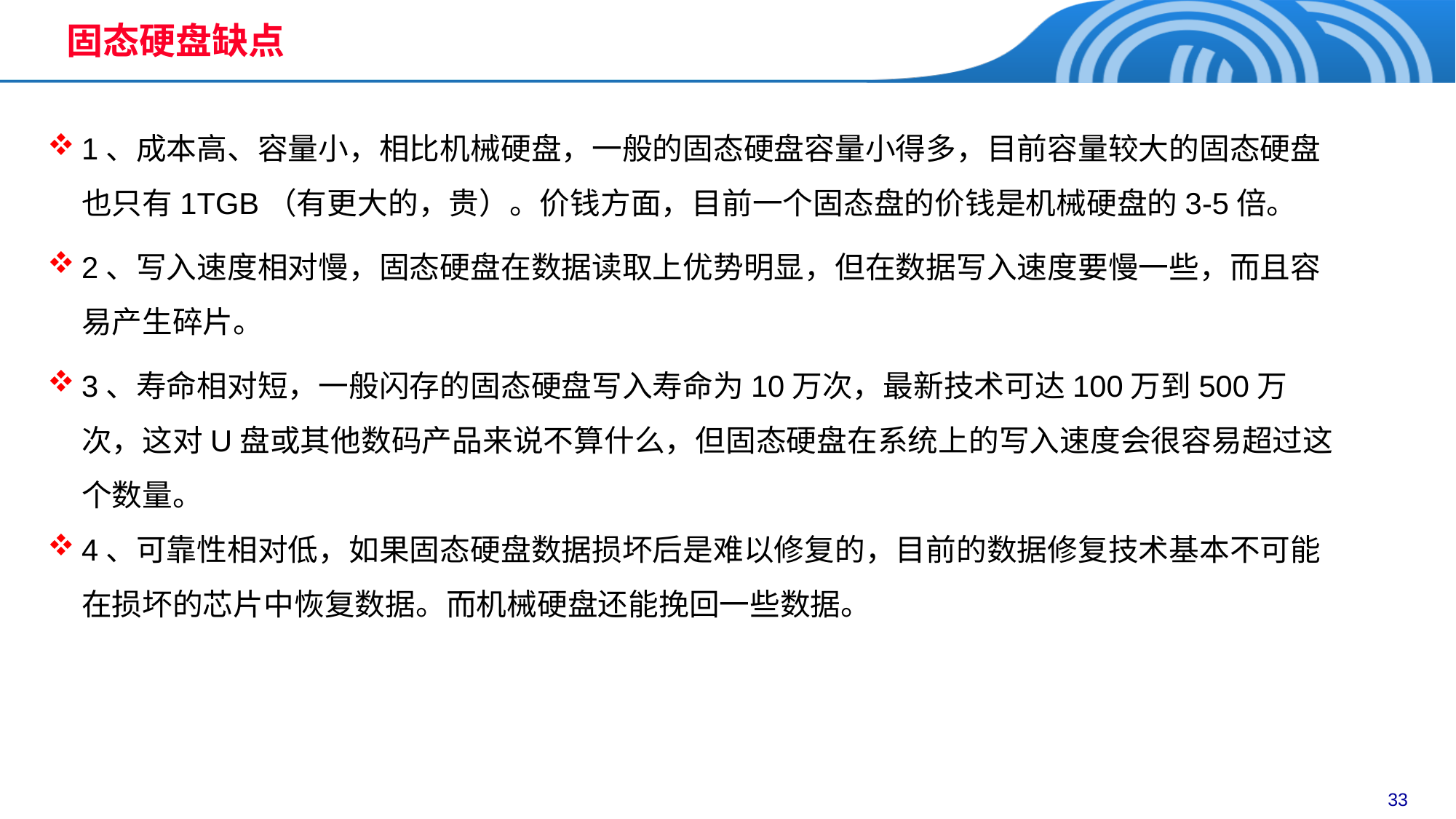

# 固态硬盘缺点
1、成本高、容量小，相比机械硬盘，一般的固态硬盘容量小得多，目前容量较大的固态硬盘也只有1TGB（有更大的，贵）。价钱方面，目前一个固态盘的价钱是机械硬盘的3-5倍。
2、写入速度相对慢，固态硬盘在数据读取上优势明显，但在数据写入速度要慢一些，而且容易产生碎片。
3、寿命相对短，一般闪存的固态硬盘写入寿命为10万次，最新技术可达100万到500万次，这对U盘或其他数码产品来说不算什么，但固态硬盘在系统上的写入速度会很容易超过这个数量。
4、可靠性相对低，如果固态硬盘数据损坏后是难以修复的，目前的数据修复技术基本不可能在损坏的芯片中恢复数据。而机械硬盘还能挽回一些数据。